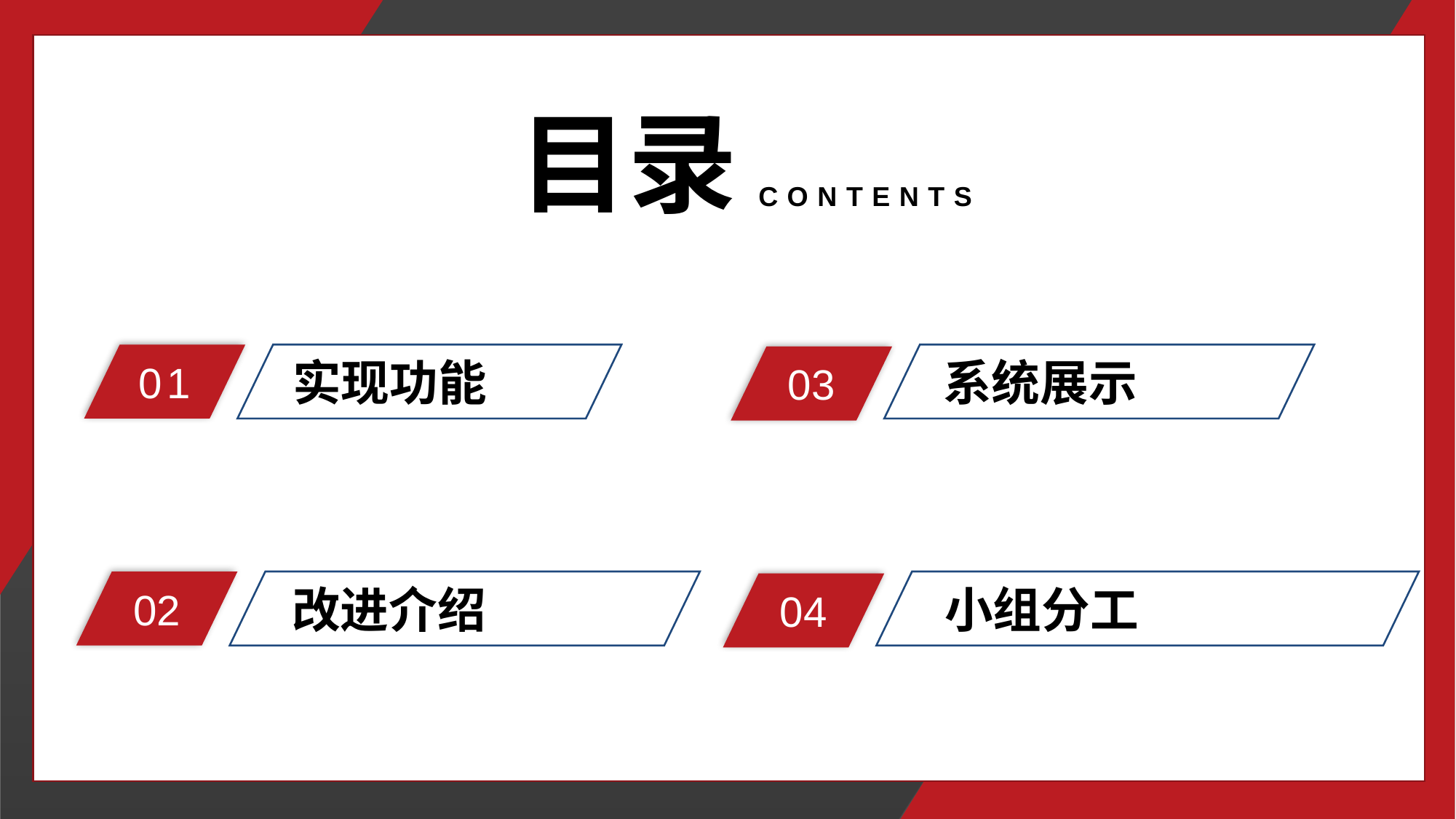

目录
CONTENTS
01
实现功能
系统展示
03
02
改进介绍
小组分工
04